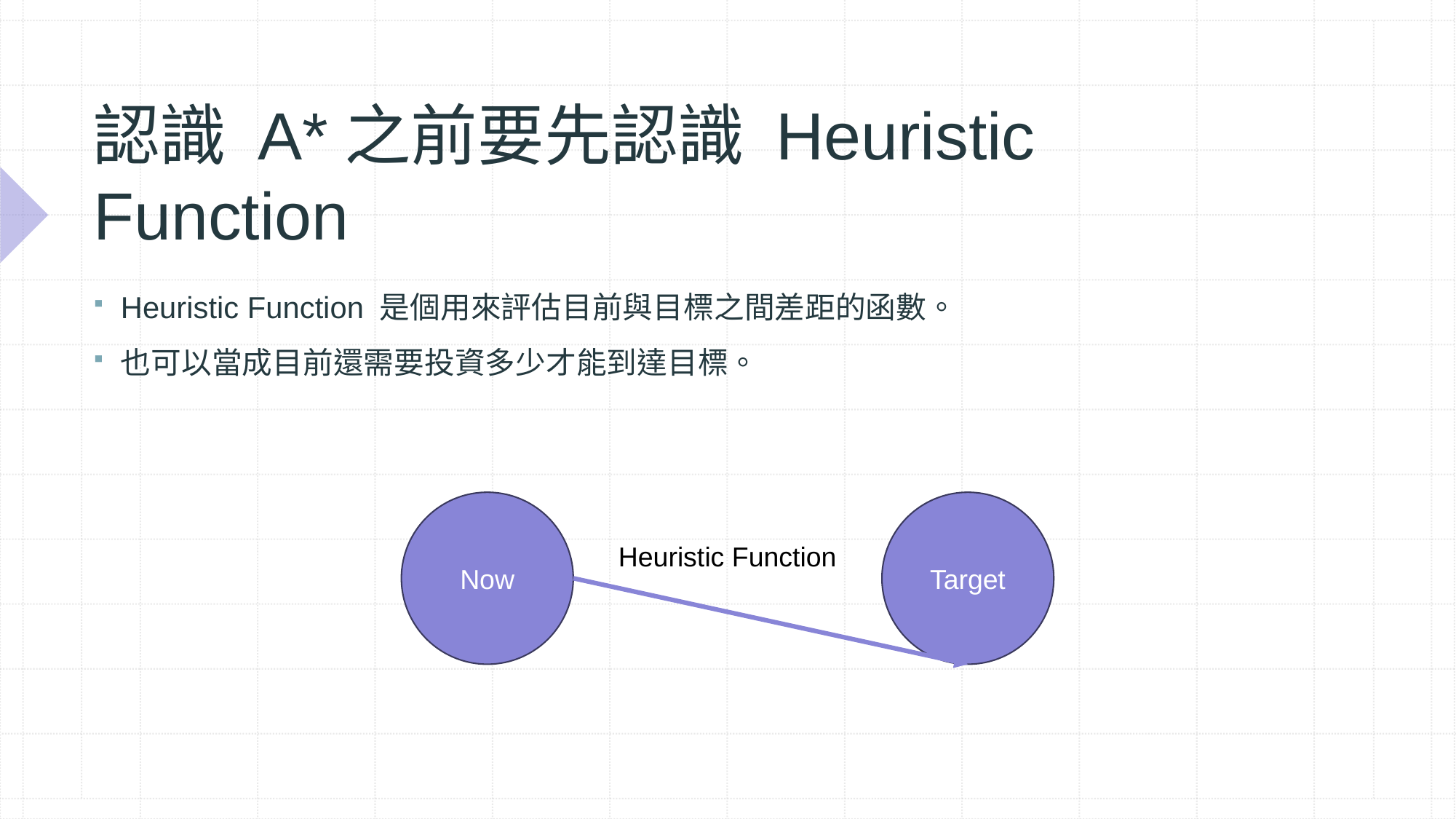

# 認識 A*之前要先認識 Heuristic Function
Heuristic Function 是個用來評估目前與目標之間差距的函數。
也可以當成目前還需要投資多少才能到達目標。

Now
Target
Heuristic Function